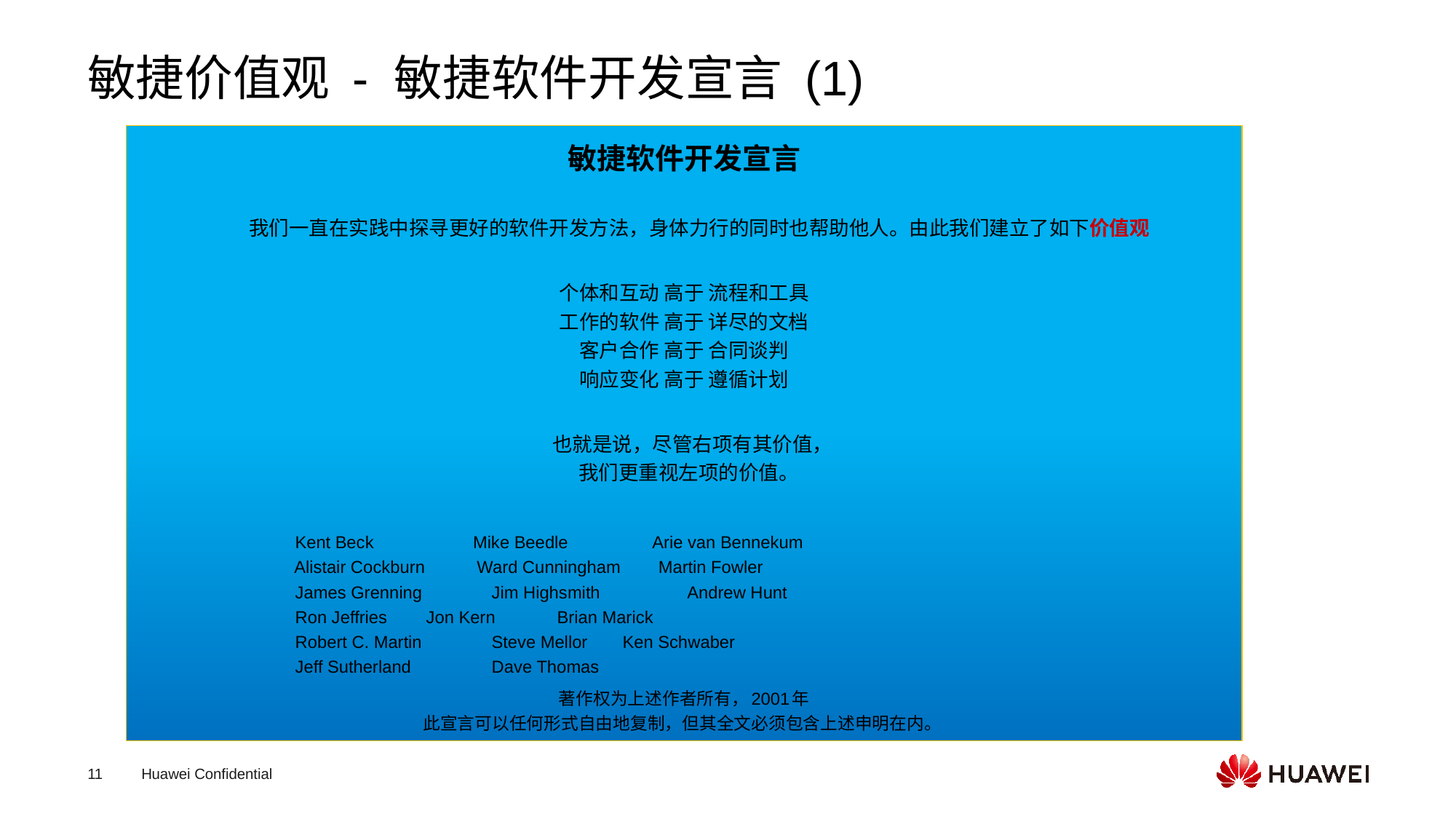

# 敏捷价值观 - 敏捷软件开发宣言 (1)
敏捷软件开发宣言
      我们一直在实践中探寻更好的软件开发方法，身体力行的同时也帮助他人。由此我们建立了如下价值观
个体和互动 高于 流程和工具
工作的软件 高于 详尽的文档
客户合作 高于 合同谈判
响应变化 高于 遵循计划
   也就是说，尽管右项有其价值，
  我们更重视左项的价值。

		      Kent Beck                     Mike Beedle                  Arie van Bennekum
		      Alistair Cockburn           Ward Cunningham        Martin Fowler
		      James Grenning	      Jim Highsmith	      Andrew Hunt
		      Ron Jeffries	      Jon Kern	      Brian Marick
		      Robert C. Martin	      Steve Mellor	      Ken Schwaber
		      Jeff Sutherland	      Dave Thomas
著作权为上述作者所有，2001年
此宣言可以任何形式自由地复制，但其全文必须包含上述申明在内。